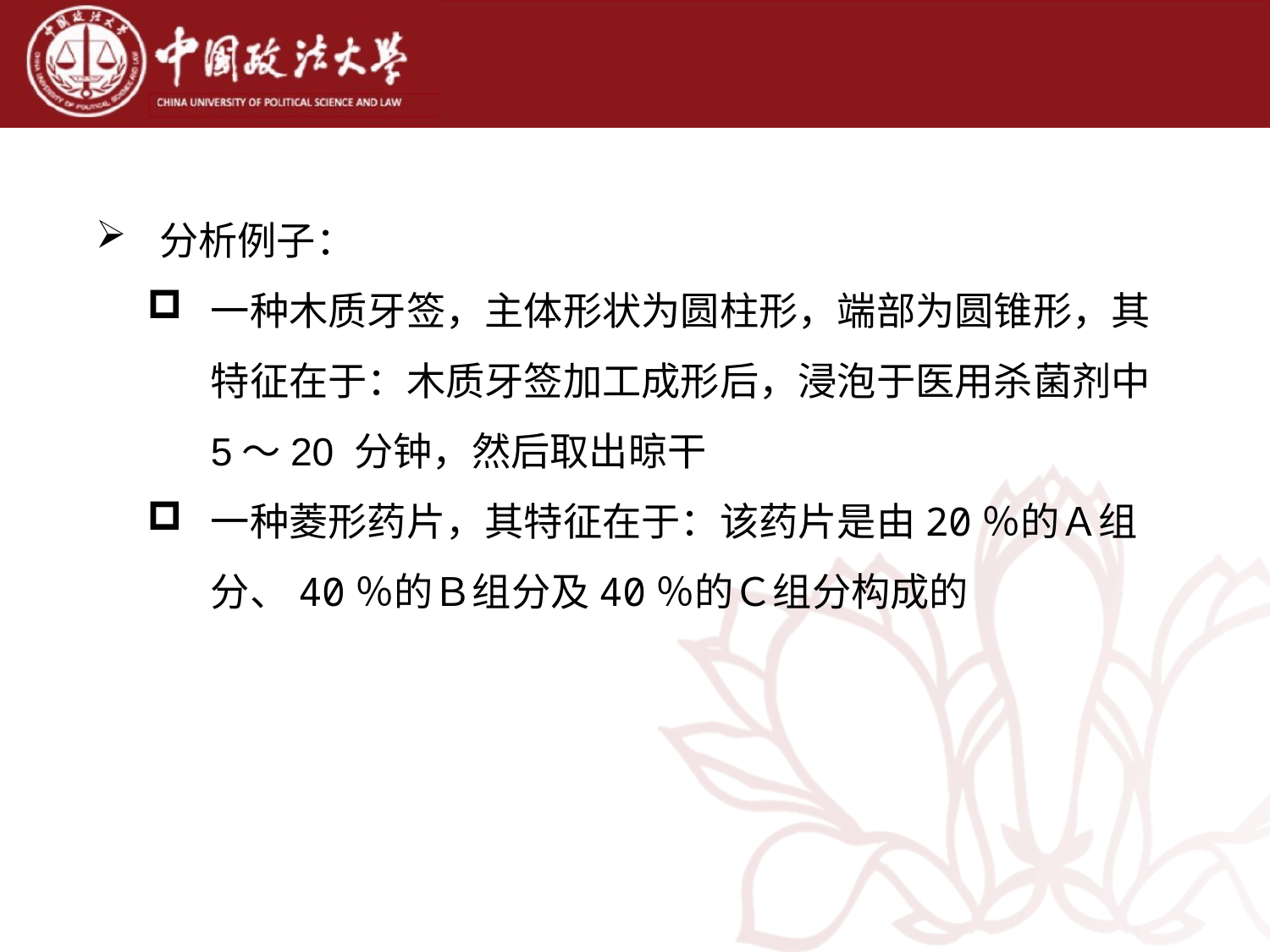

分析例子：
一种木质牙签，主体形状为圆柱形，端部为圆锥形，其 特征在于：木质牙签加工成形后，浸泡于医用杀菌剂中 5～20 分钟，然后取出晾干
一种菱形药片，其特征在于：该药片是由20％的Ａ组分、40％的Ｂ组分及40％的Ｃ组分构成的